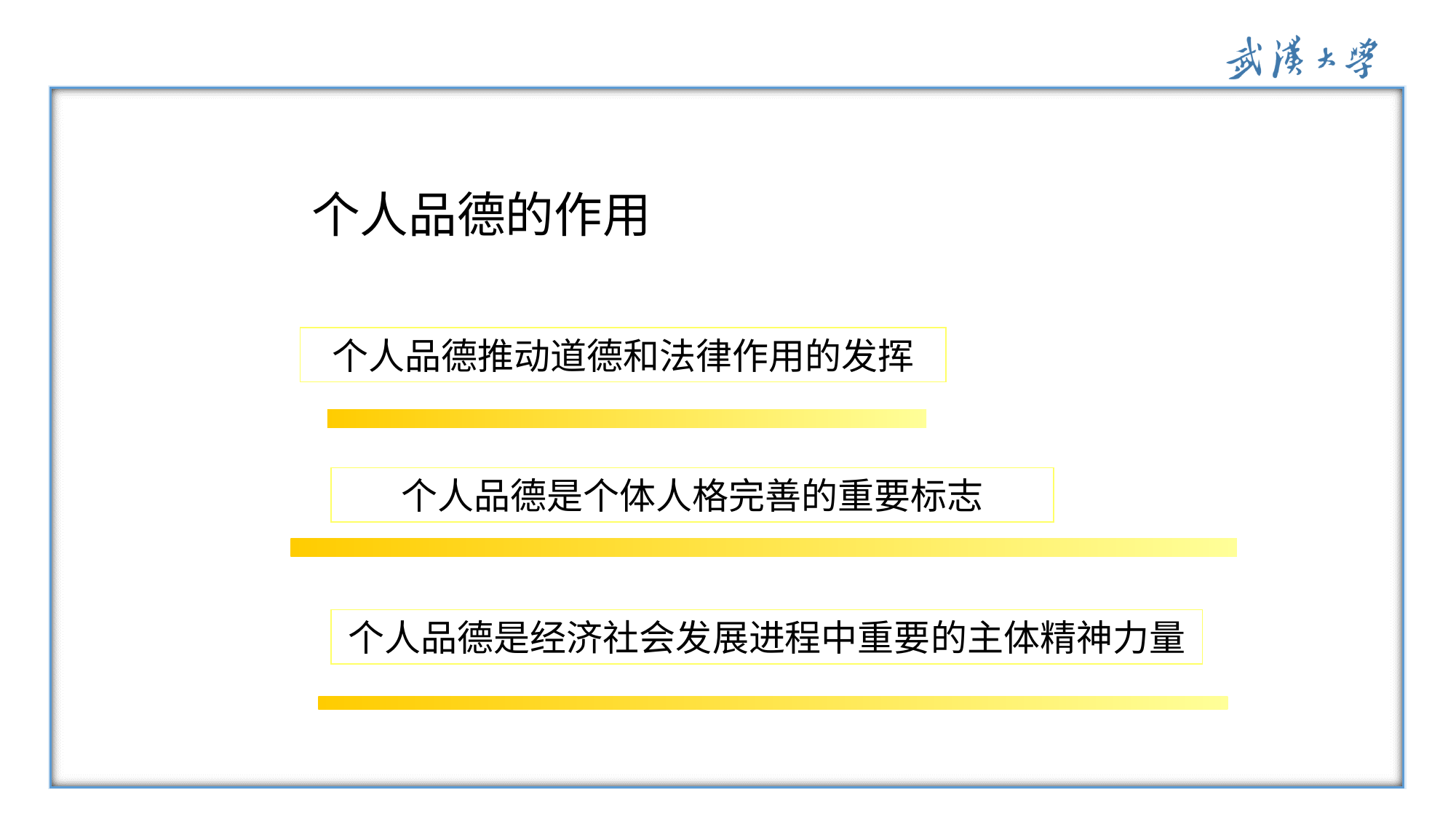

个人品德的作用
个人品德推动道德和法律作用的发挥

个人品德是个体人格完善的重要标志

个人品德是经济社会发展进程中重要的主体精神力量